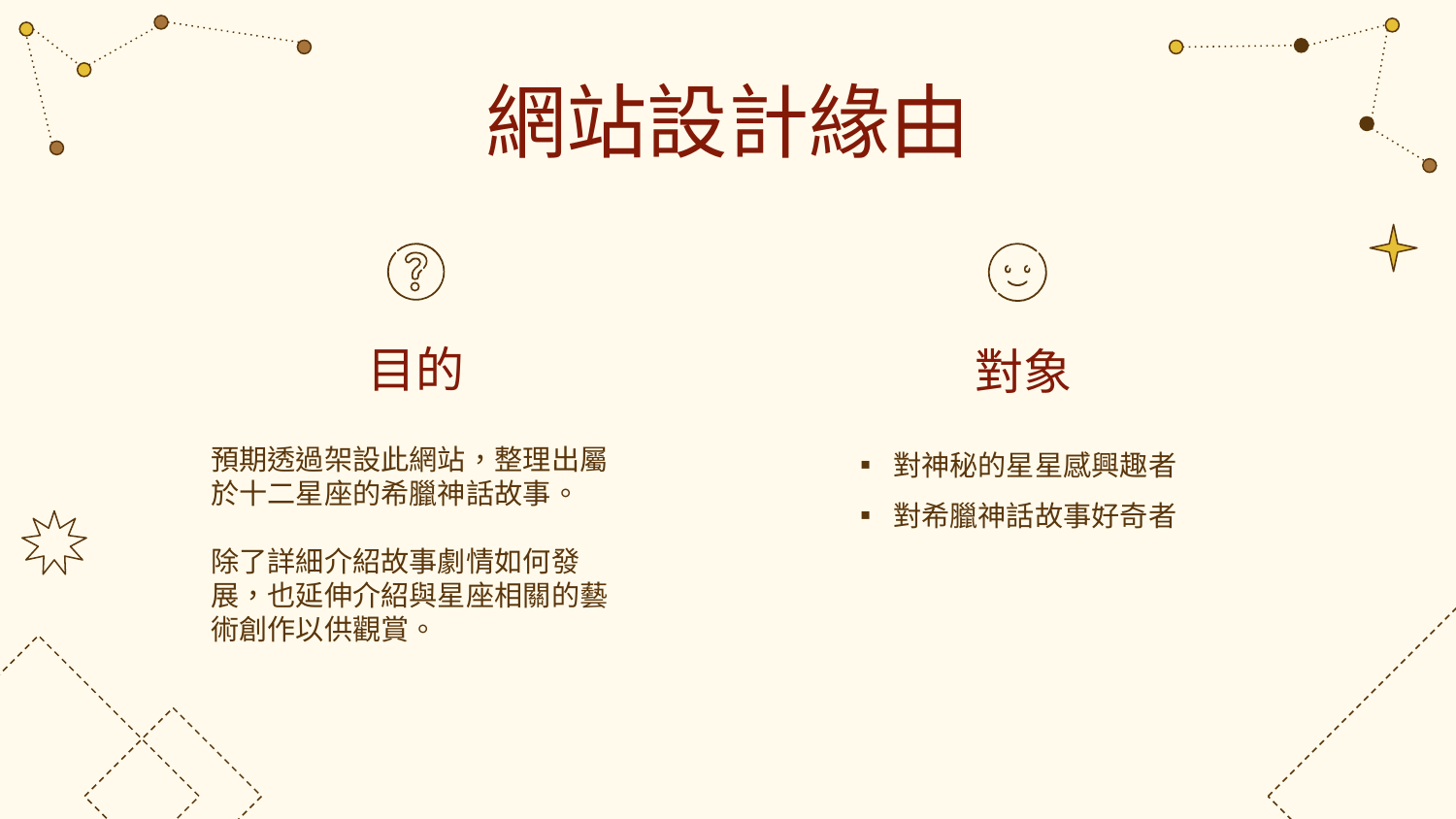

網站設計緣由

目的
對象
▪ 對神秘的星星感興趣者
▪ 對希臘神話故事好奇者
預期透過架設此網站，整理出屬於十二星座的希臘神話故事。

除了詳細介紹故事劇情如何發展，也延伸介紹與星座相關的藝術創作以供觀賞。